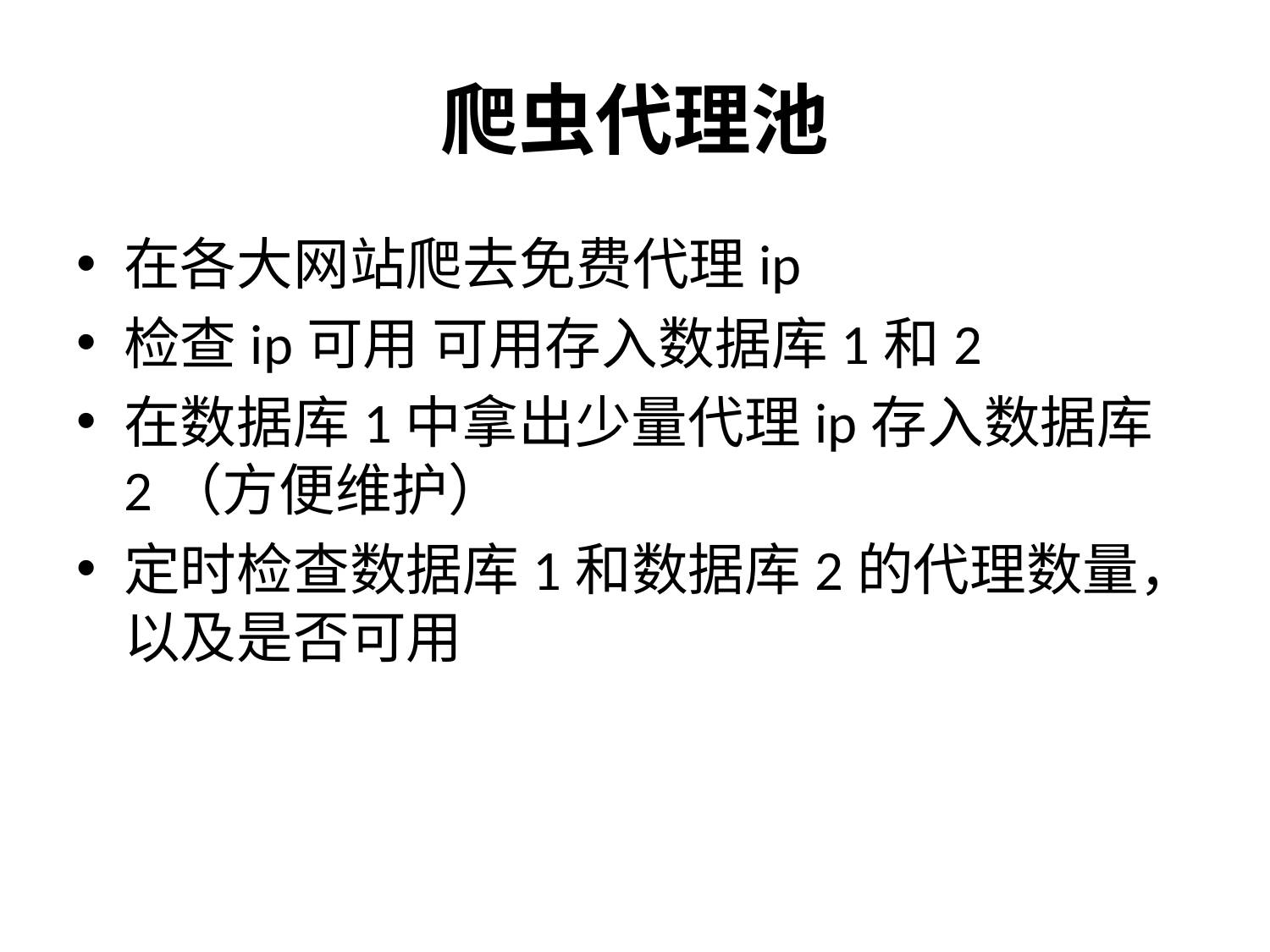

# 爬虫代理池
在各大网站爬去免费代理ip
检查ip可用 可用存入数据库1和2
在数据库1中拿出少量代理ip存入数据库2（方便维护）
定时检查数据库1和数据库2的代理数量，以及是否可用